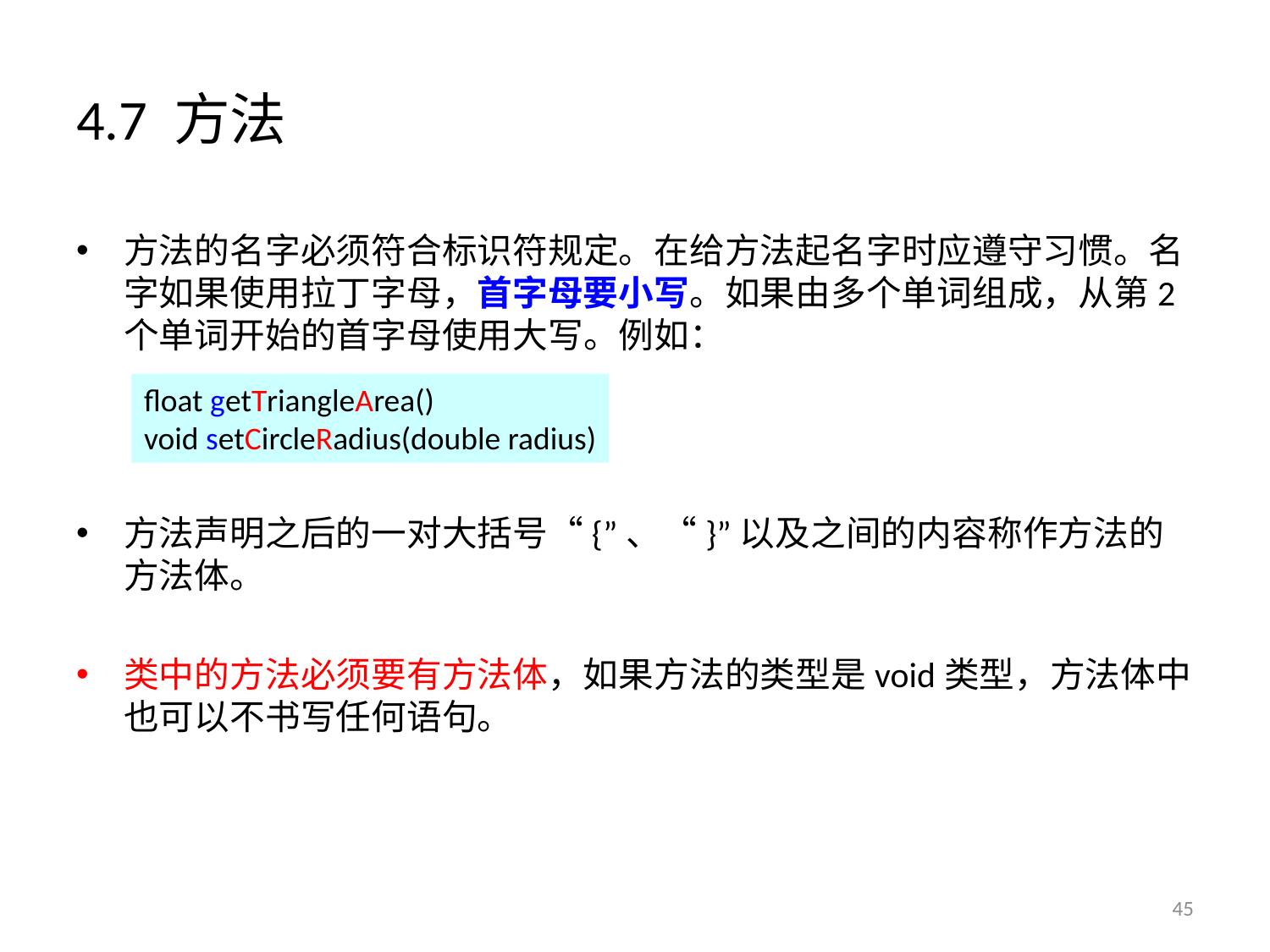

# 4.7 方法
方法的名字必须符合标识符规定。在给方法起名字时应遵守习惯。名字如果使用拉丁字母，首字母要小写。如果由多个单词组成，从第2个单词开始的首字母使用大写。例如：

方法声明之后的一对大括号“{”、“}”以及之间的内容称作方法的方法体。

类中的方法必须要有方法体，如果方法的类型是void类型，方法体中也可以不书写任何语句。
float getTriangleArea()
void setCircleRadius(double radius)
45